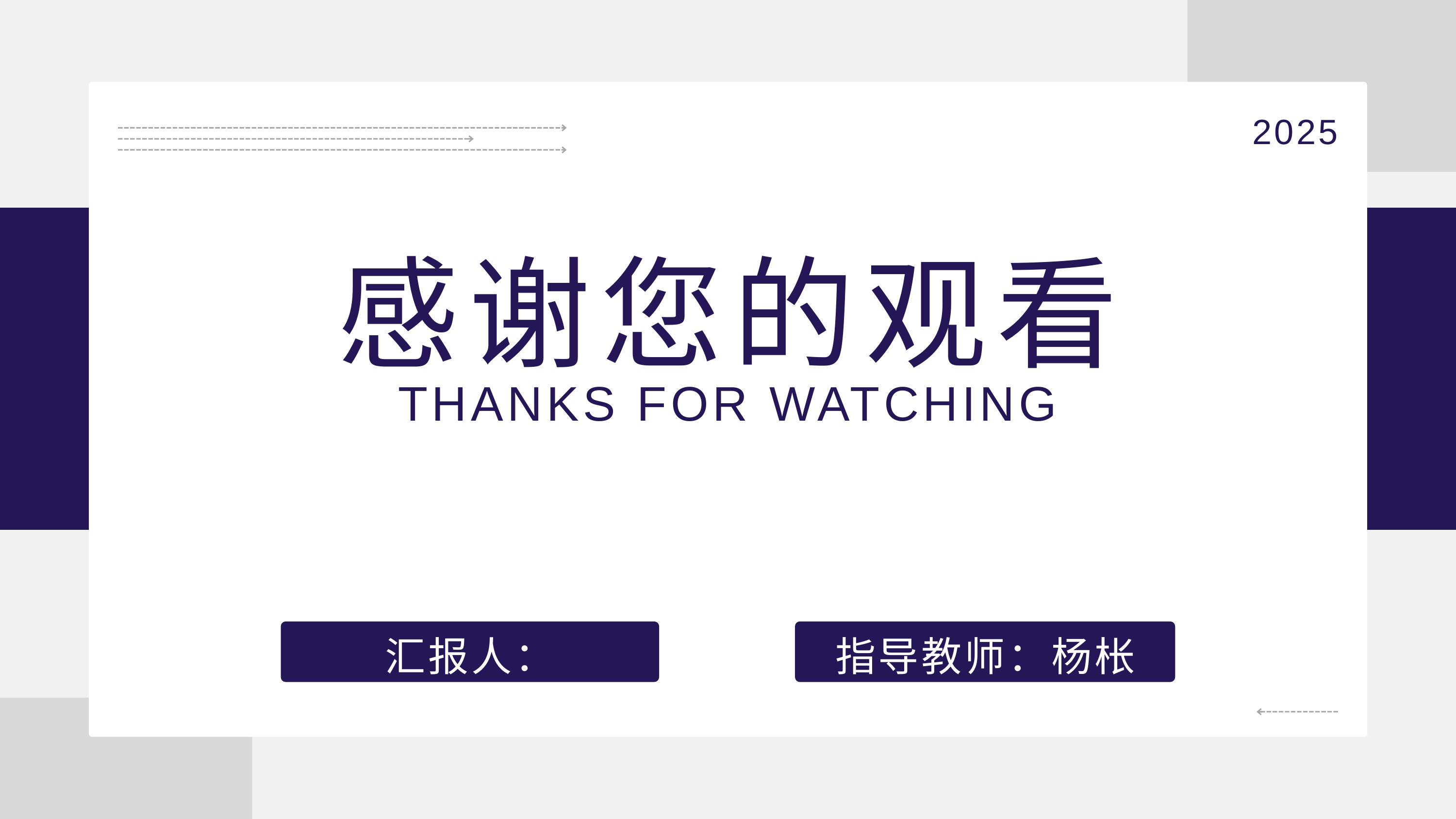

2025

感谢您的观看
THANKS FOR WATCHING

汇报人：
指导教师：杨枨